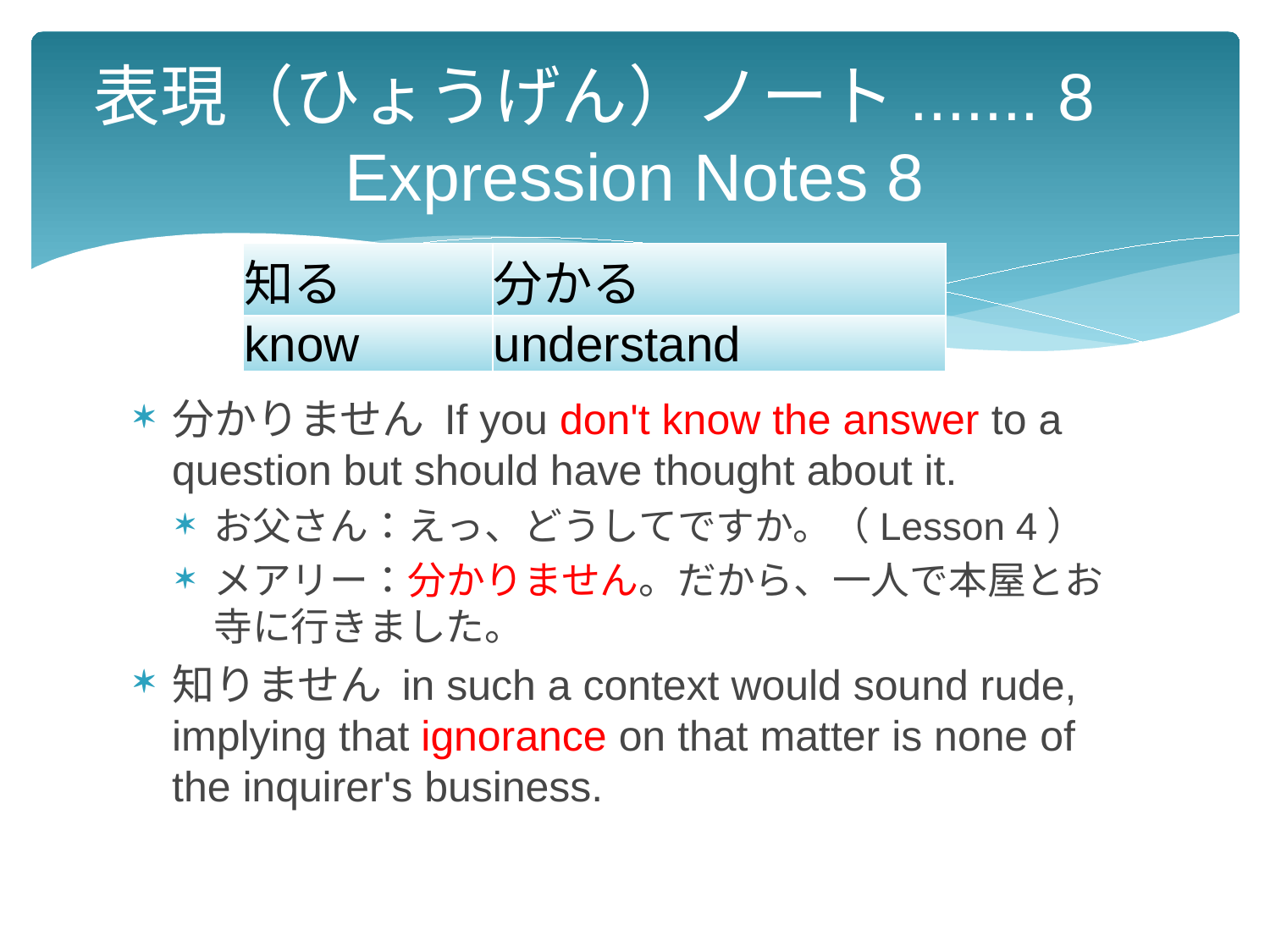

# 表現（ひょうげん）ノート....... 8　 Expression Notes 8
| 知る | 分かる |
| --- | --- |
| know | understand |
分かりません If you don't know the answer to a question but should have thought about it.
お父さん：えっ、どうしてですか。（Lesson 4）
メアリー：分かりません。だから、一人で本屋とお寺に行きました。
知りません in such a context would sound rude, implying that ignorance on that matter is none of the inquirer's business.